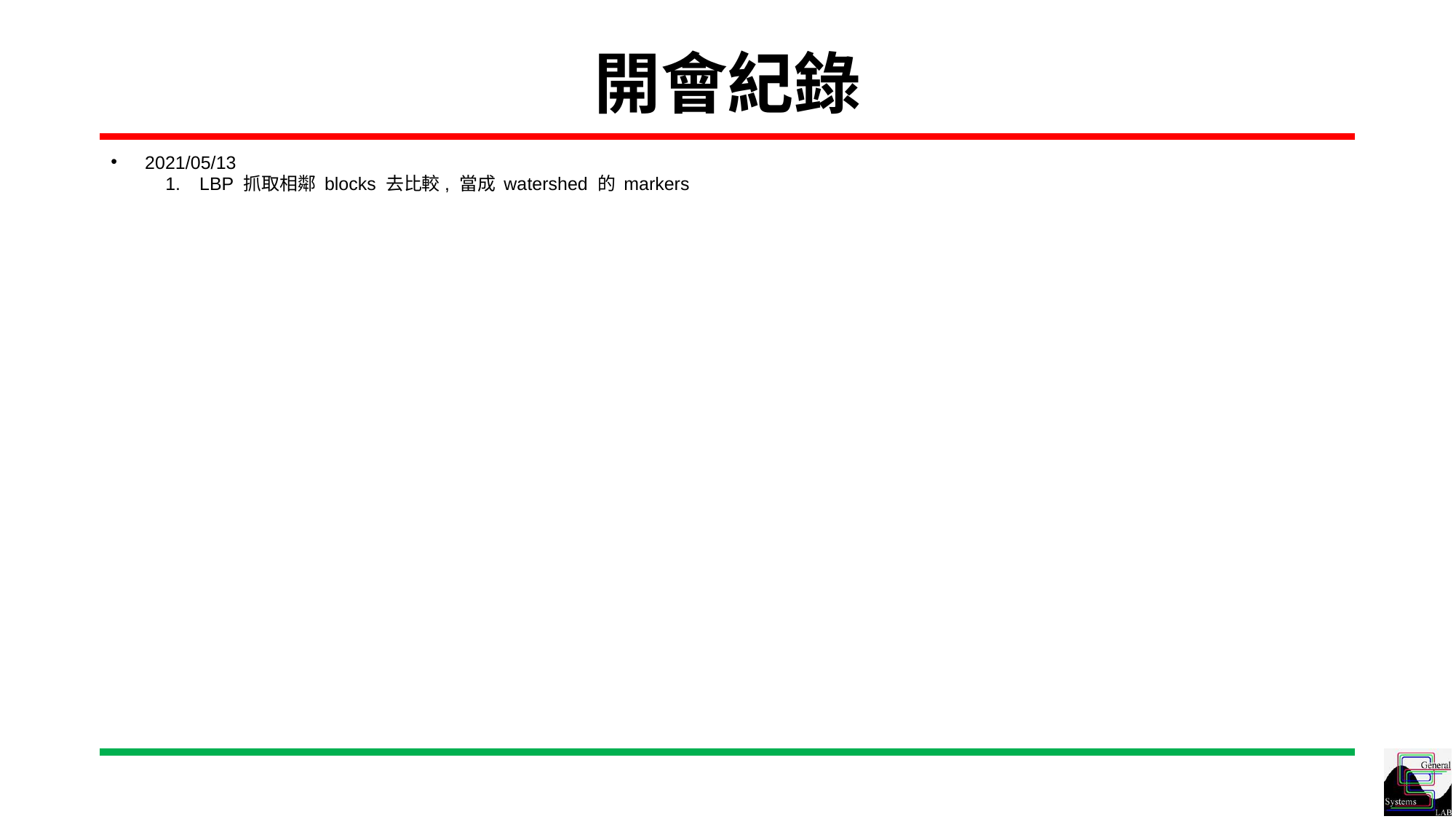

# 開會紀錄
2021/05/13
LBP 抓取相鄰 blocks 去比較, 當成 watershed 的 markers